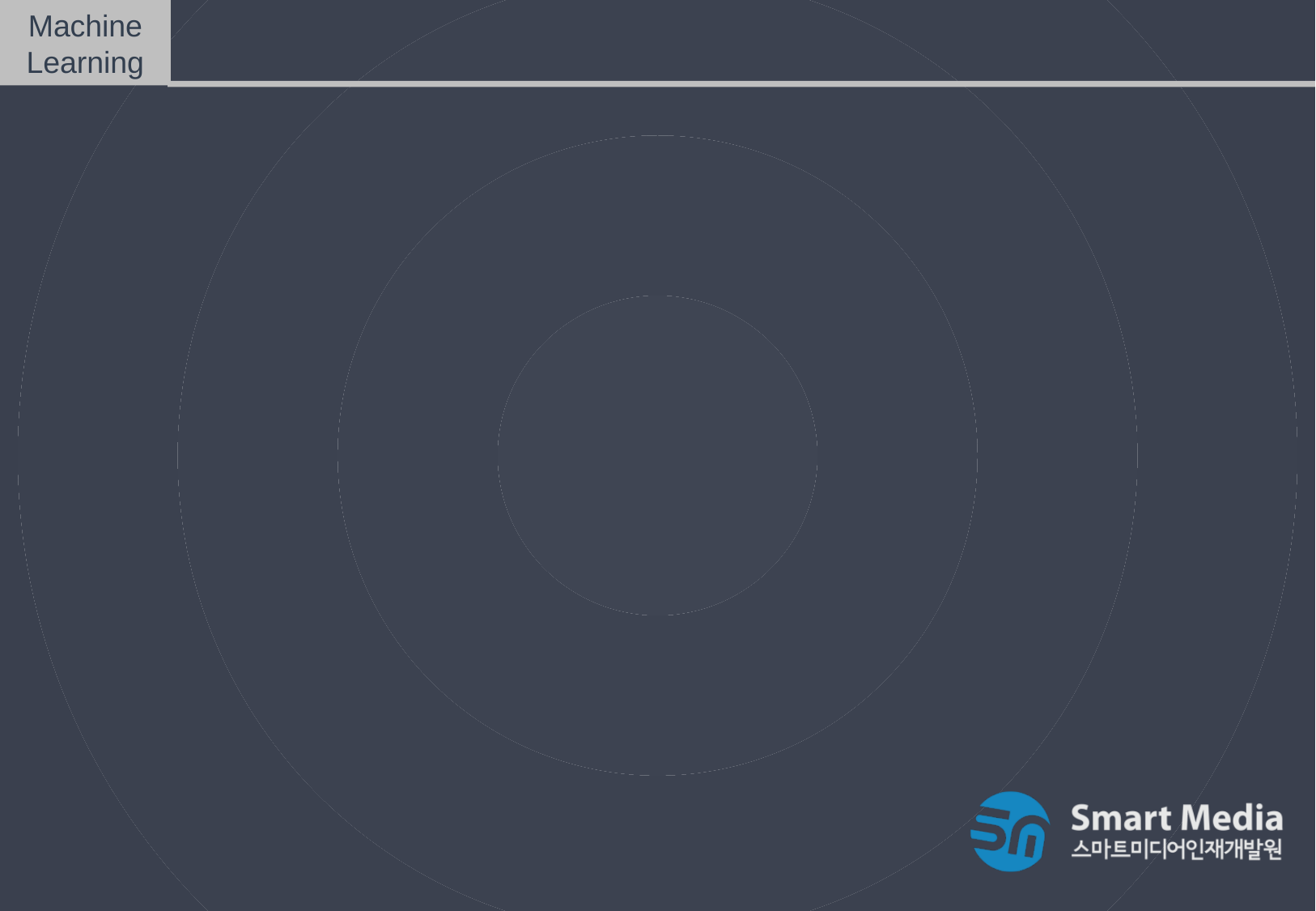

Machine Learning
비지도학습(Unsupervised Learning) – ex03

손글씨 데이터를 이용한 Kmeans 군집화